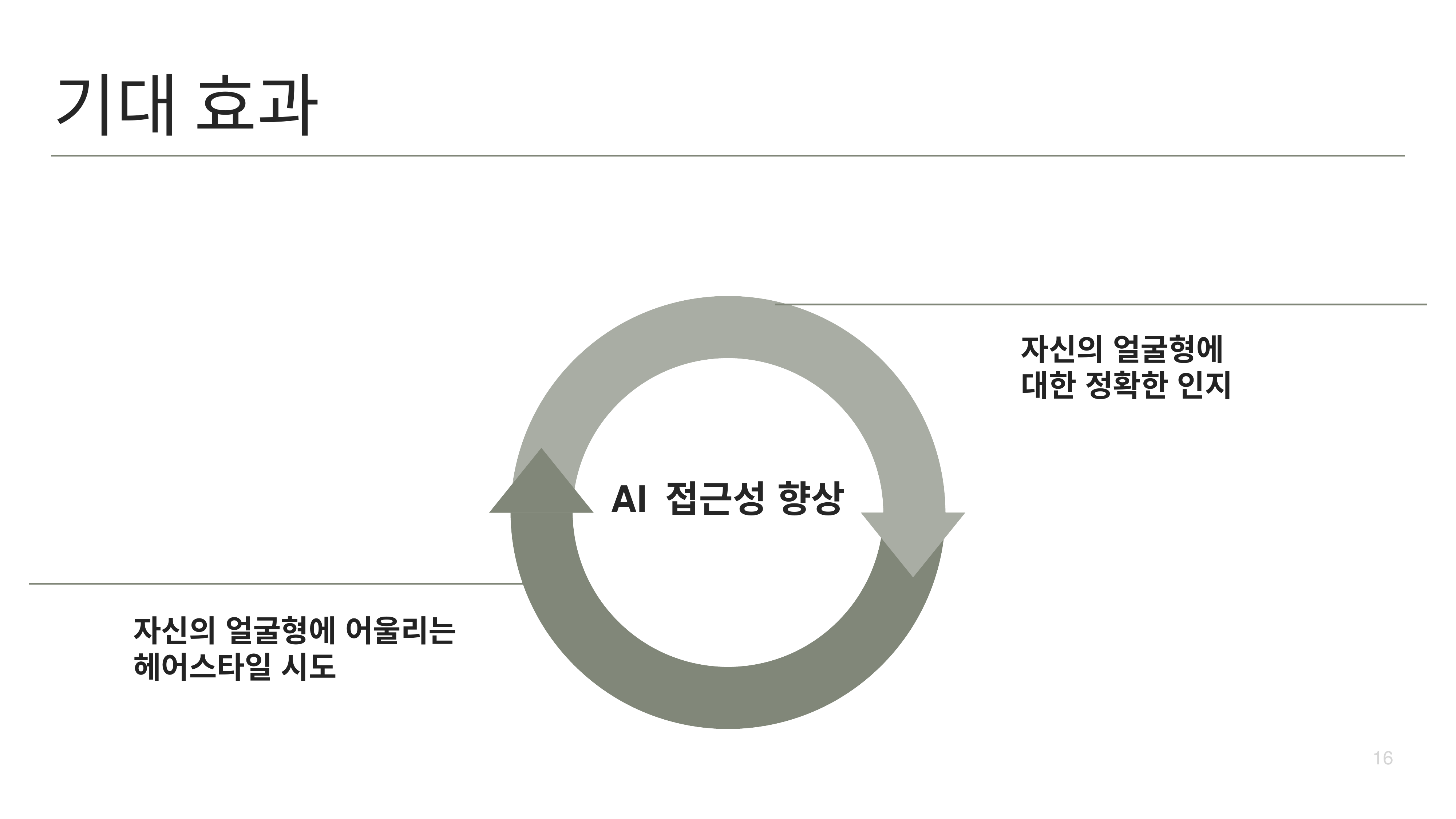

# 기대 효과

자신의 얼굴형에
대한 정확한 인지

AI 접근성 향상

자신의 얼굴형에 어울리는
헤어스타일 시도
16